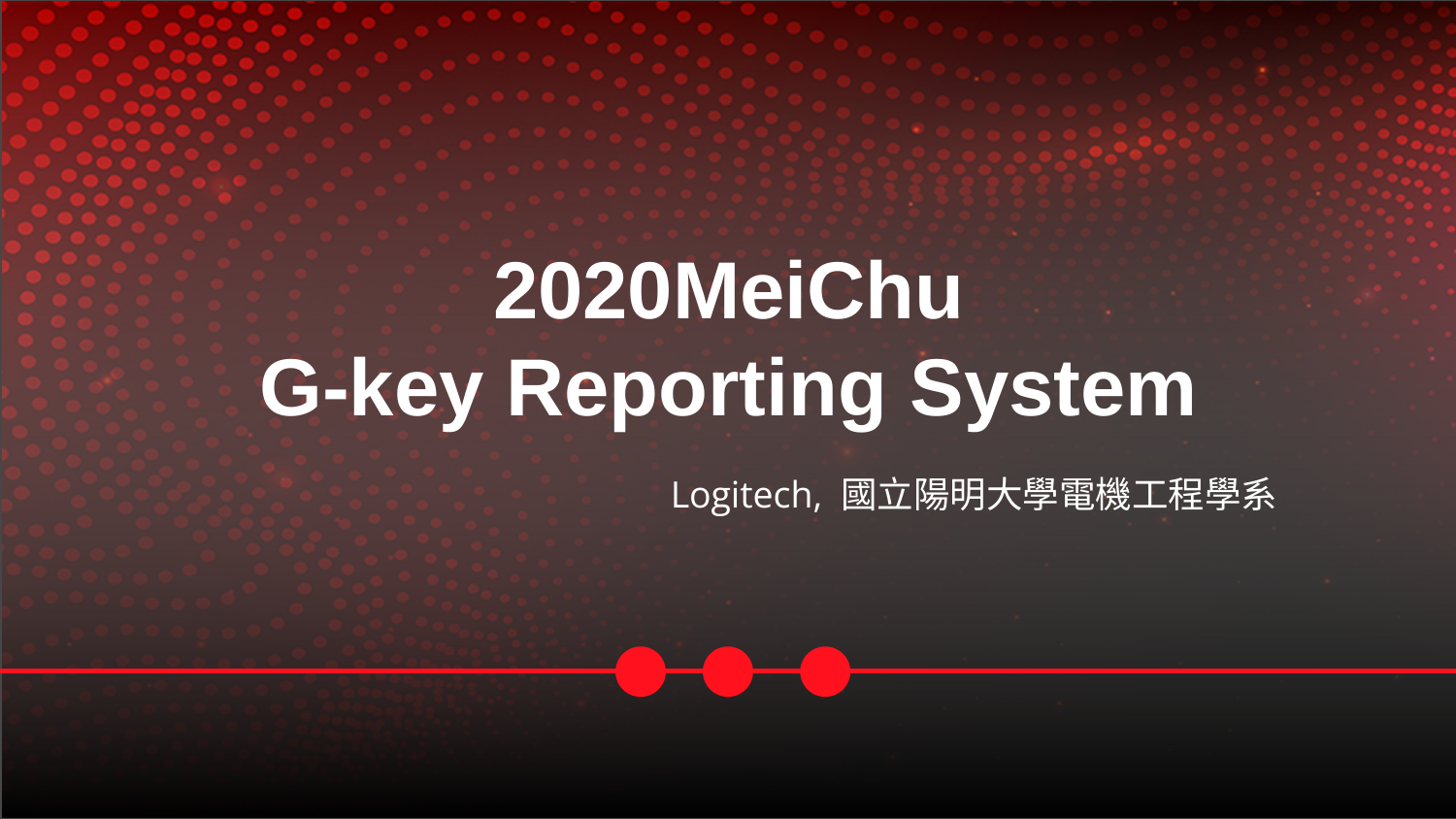

# 2020MeiChu G-key Reporting System
Logitech, 國立陽明大學電機工程學系